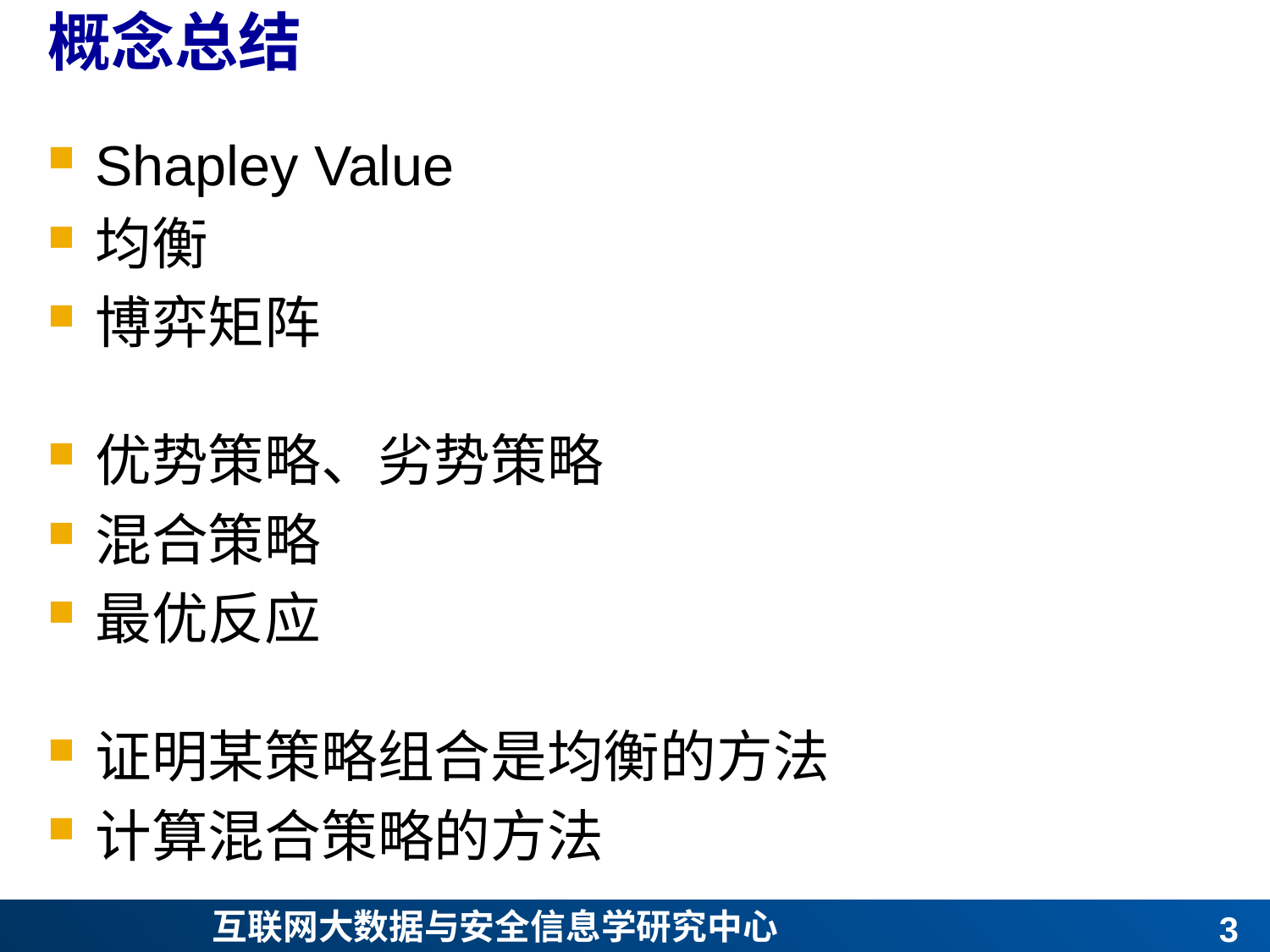

# 概念总结
Shapley Value
均衡
博弈矩阵

优势策略、劣势策略
混合策略
最优反应

证明某策略组合是均衡的方法
计算混合策略的方法
3